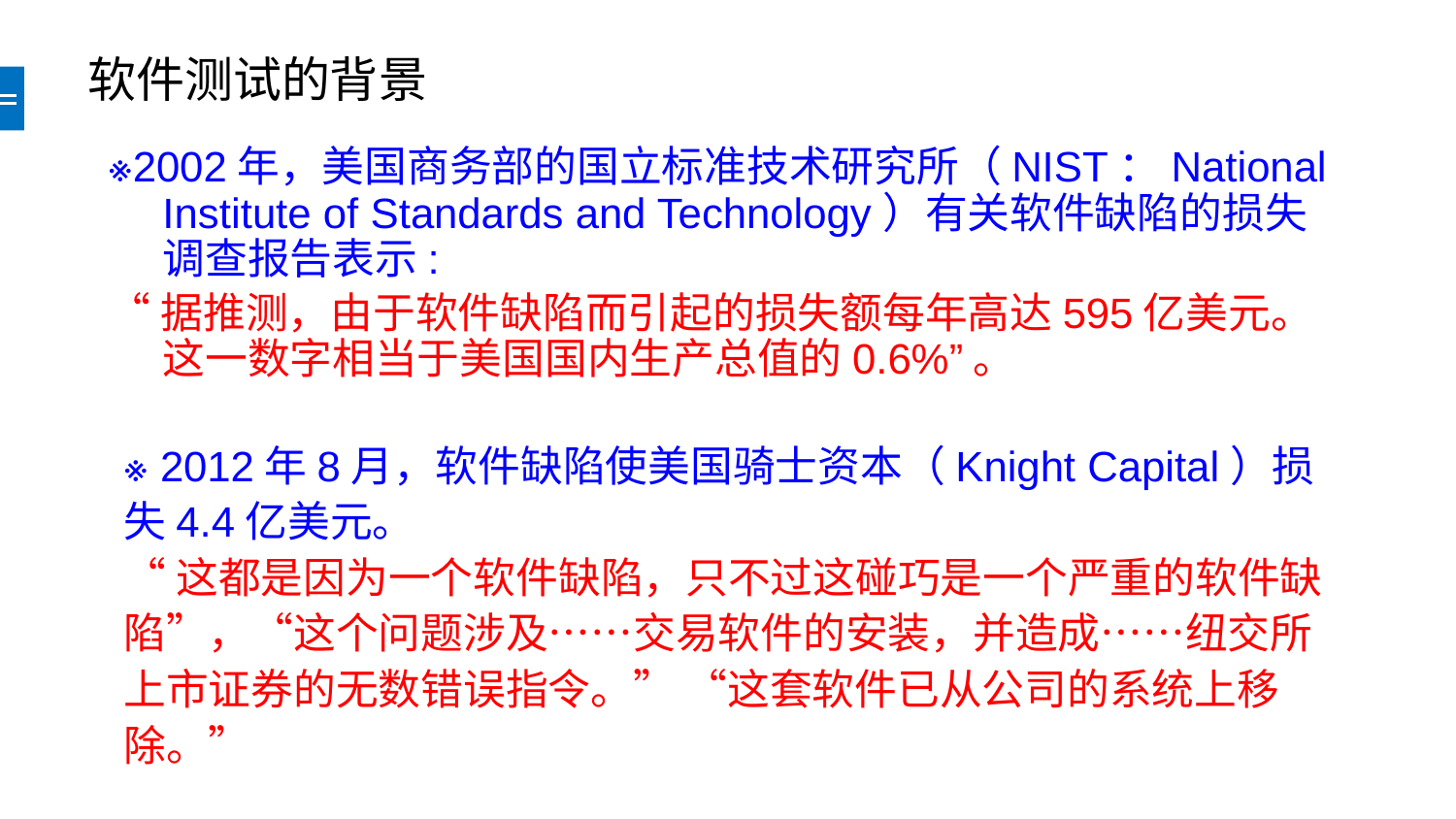

# 软件测试的背景
※2002年，美国商务部的国立标准技术研究所（NIST：National Institute of Standards and Technology）有关软件缺陷的损失调查报告表示:
“据推测，由于软件缺陷而引起的损失额每年高达595亿美元。这一数字相当于美国国内生产总值的0.6%”。

※ 2012年8月，软件缺陷使美国骑士资本（Knight Capital）损失4.4亿美元。
“这都是因为一个软件缺陷，只不过这碰巧是一个严重的软件缺陷”，“这个问题涉及……交易软件的安装，并造成……纽交所上市证券的无数错误指令。” “这套软件已从公司的系统上移除。”